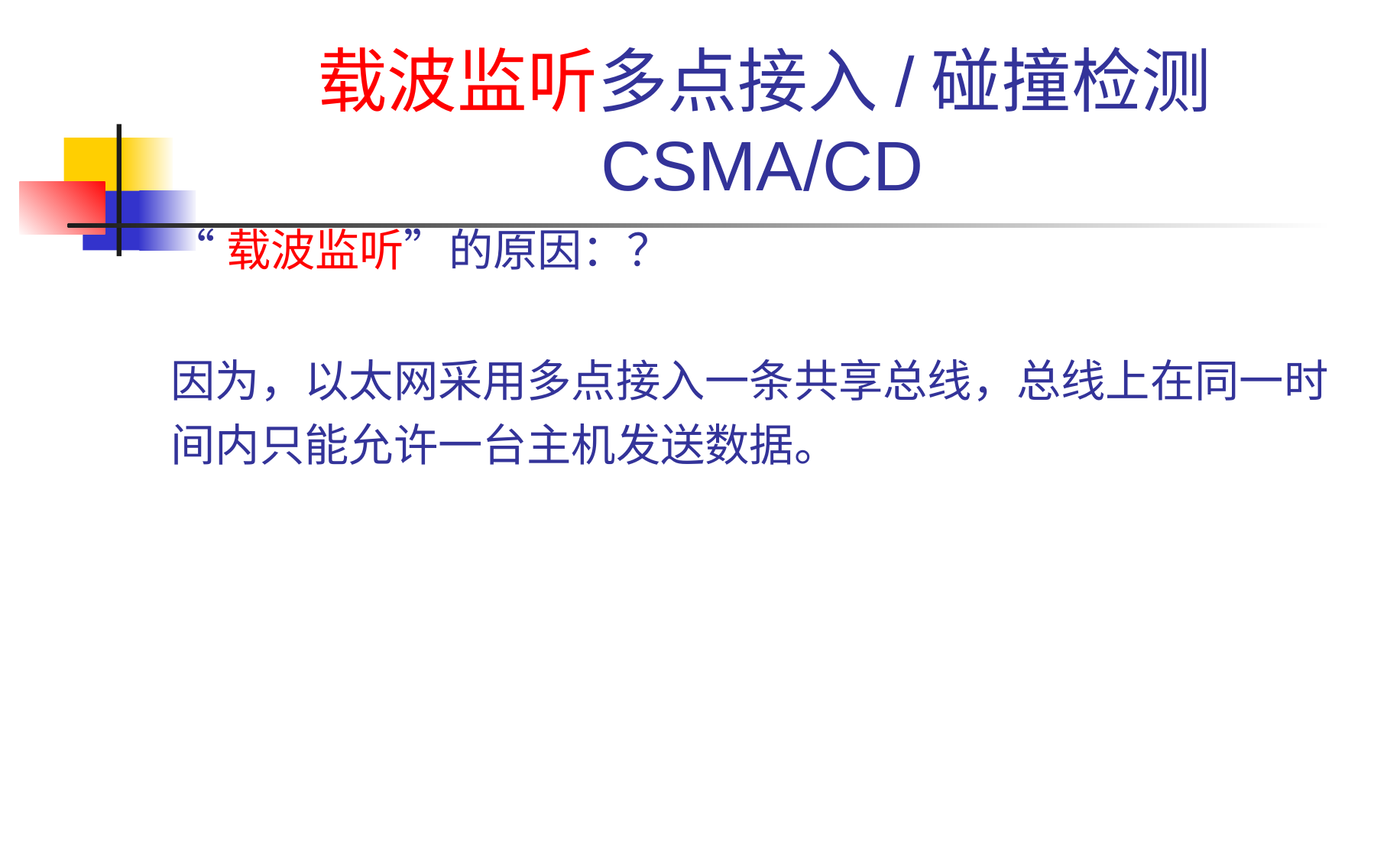

# 载波监听多点接入/碰撞检测  CSMA/CD
“载波监听”的原因：？

因为，以太网采用多点接入一条共享总线，总线上在同一时间内只能允许一台主机发送数据。